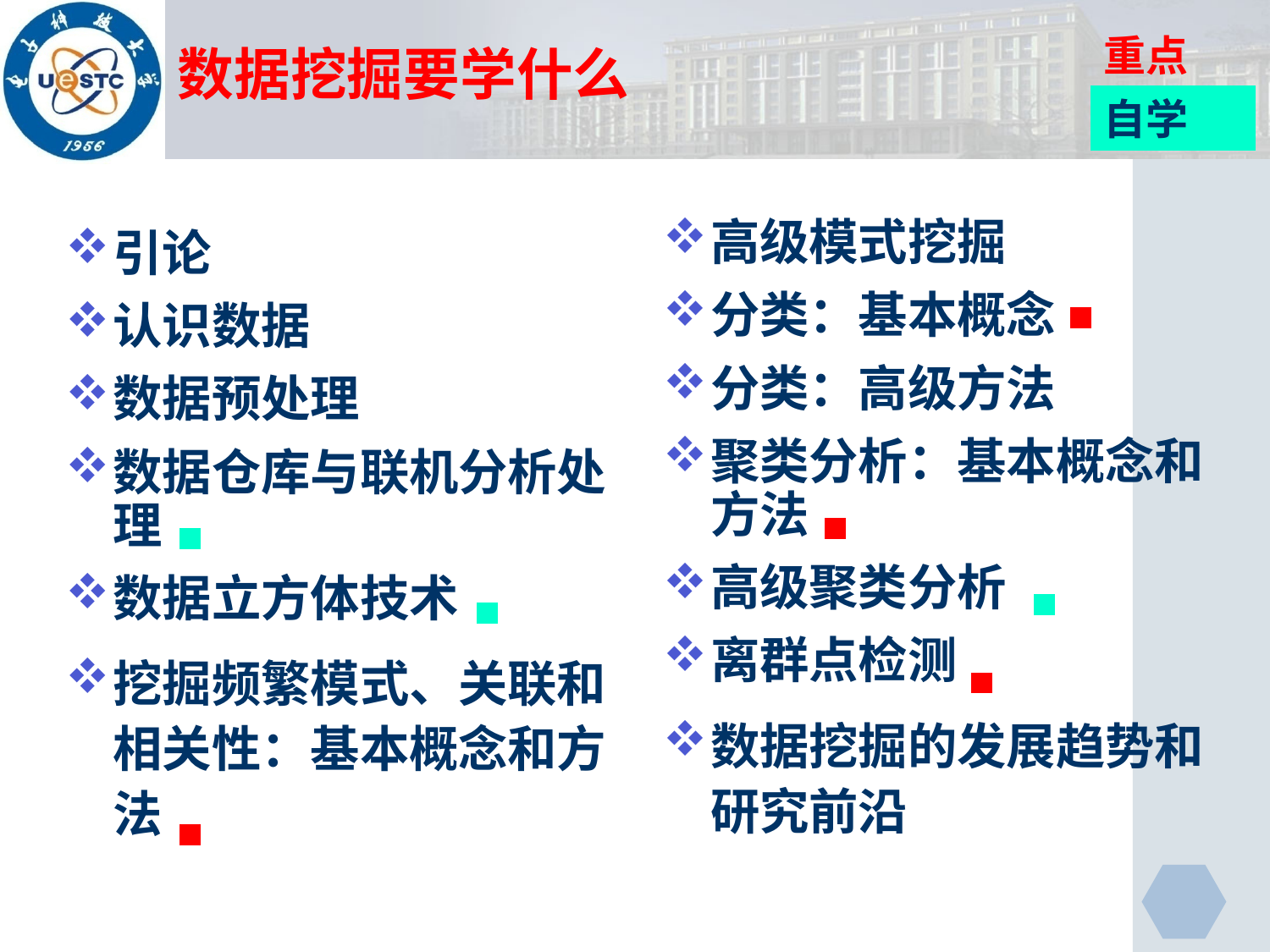

重点
# 数据挖掘要学什么
自学
高级模式挖掘
分类：基本概念
分类：高级方法
聚类分析：基本概念和方法
高级聚类分析
离群点检测
数据挖掘的发展趋势和研究前沿
引论
认识数据
数据预处理
数据仓库与联机分析处理
数据立方体技术
挖掘频繁模式、关联和相关性：基本概念和方法